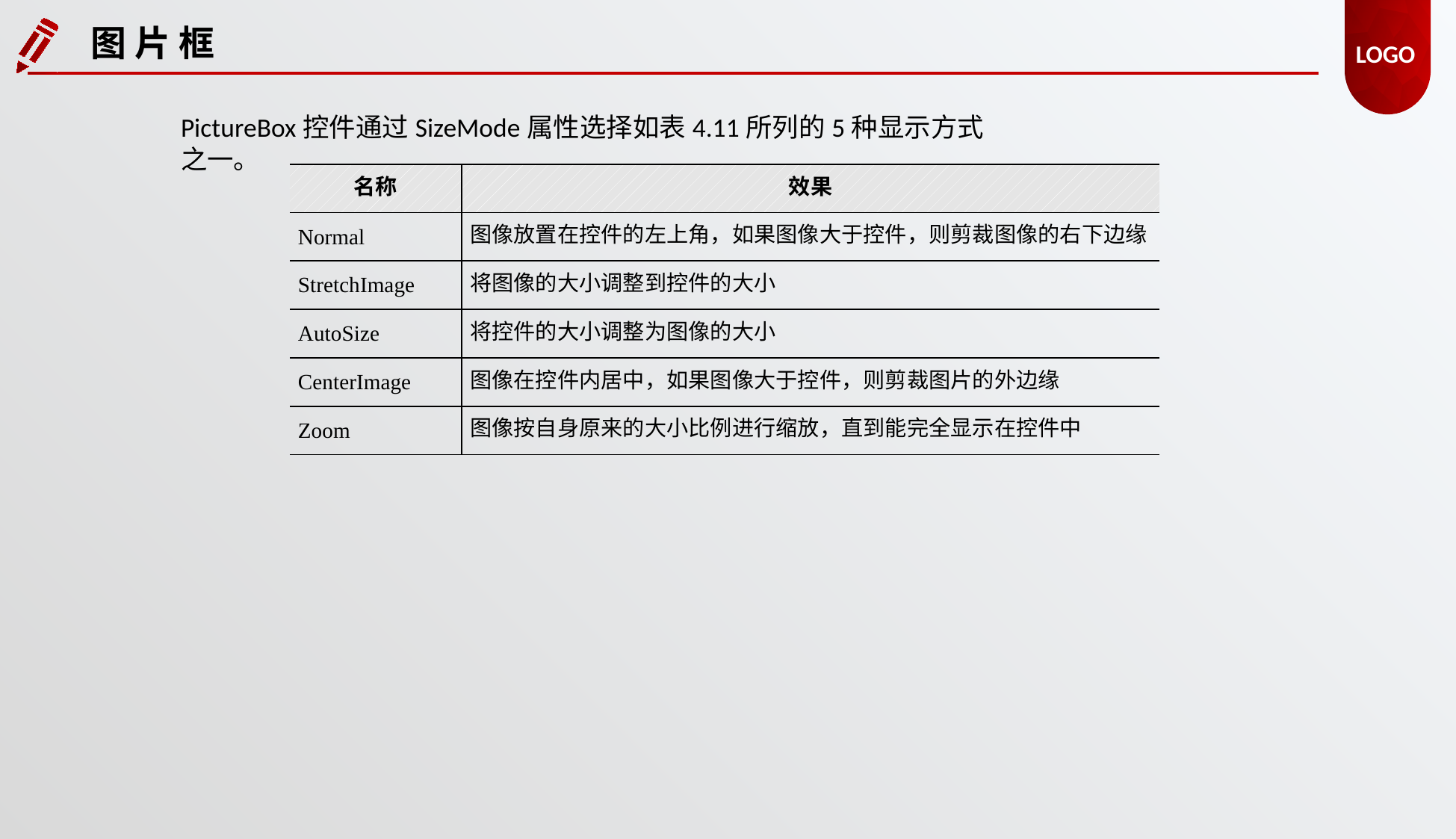

图 片 框
PictureBox控件通过SizeMode属性选择如表4.11所列的5种显示方式之一。
| 名称 | 效果 |
| --- | --- |
| Normal | 图像放置在控件的左上角，如果图像大于控件，则剪裁图像的右下边缘 |
| StretchImage | 将图像的大小调整到控件的大小 |
| AutoSize | 将控件的大小调整为图像的大小 |
| CenterImage | 图像在控件内居中，如果图像大于控件，则剪裁图片的外边缘 |
| Zoom | 图像按自身原来的大小比例进行缩放，直到能完全显示在控件中 |